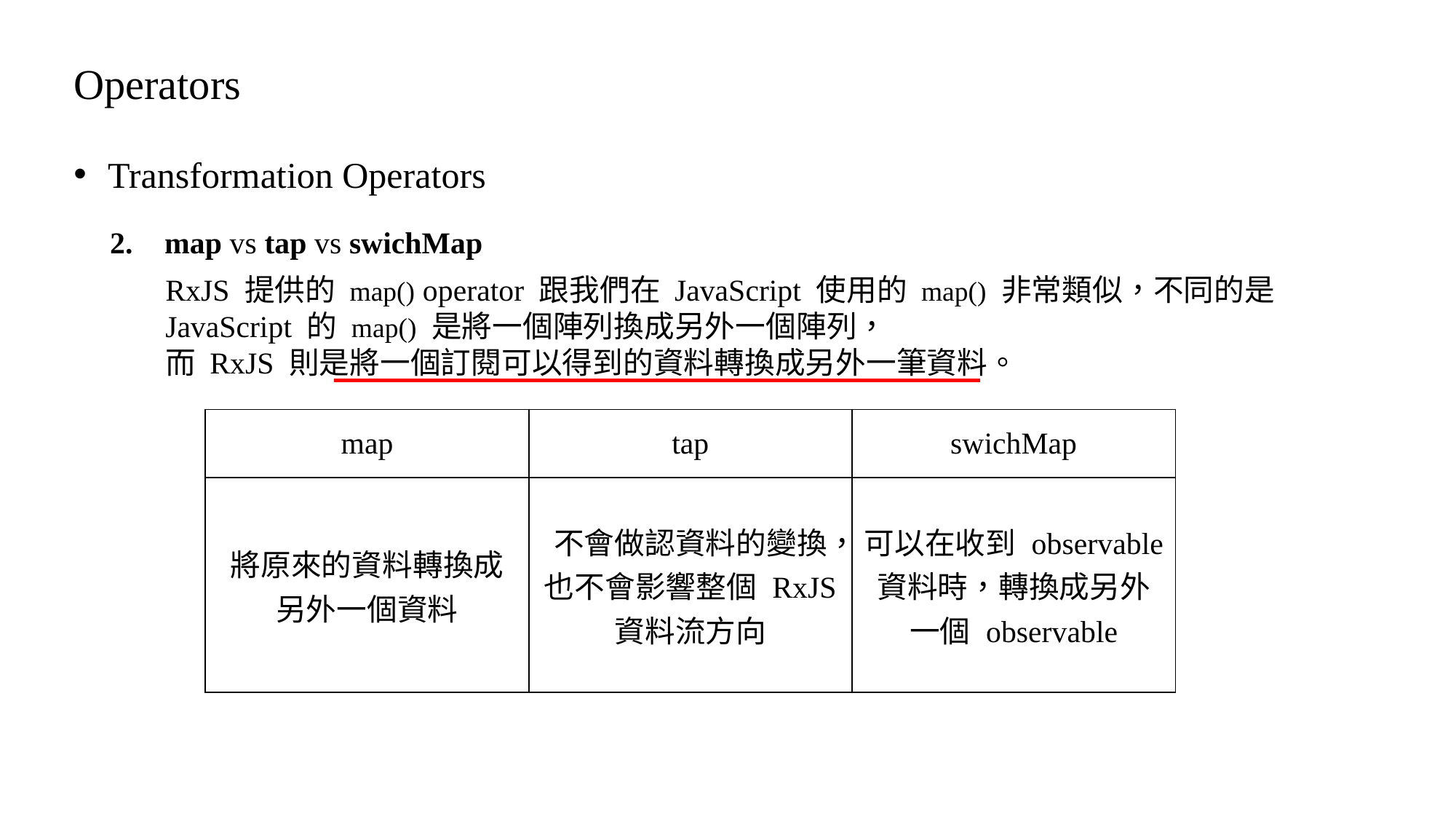

# Operators
Transformation Operators
map vs tap vs swichMap
RxJS 提供的 map() operator 跟我們在 JavaScript 使用的 map() 非常類似，不同的是 JavaScript 的 map() 是將一個陣列換成另外一個陣列，
而 RxJS 則是將一個訂閱可以得到的資料轉換成另外一筆資料。
| map | tap | swichMap |
| --- | --- | --- |
| 將原來的資料轉換成另外一個資料 | 不會做認資料的變換，也不會影響整個 RxJS 資料流方向 | 可以在收到 observable 資料時，轉換成另外一個 observable |